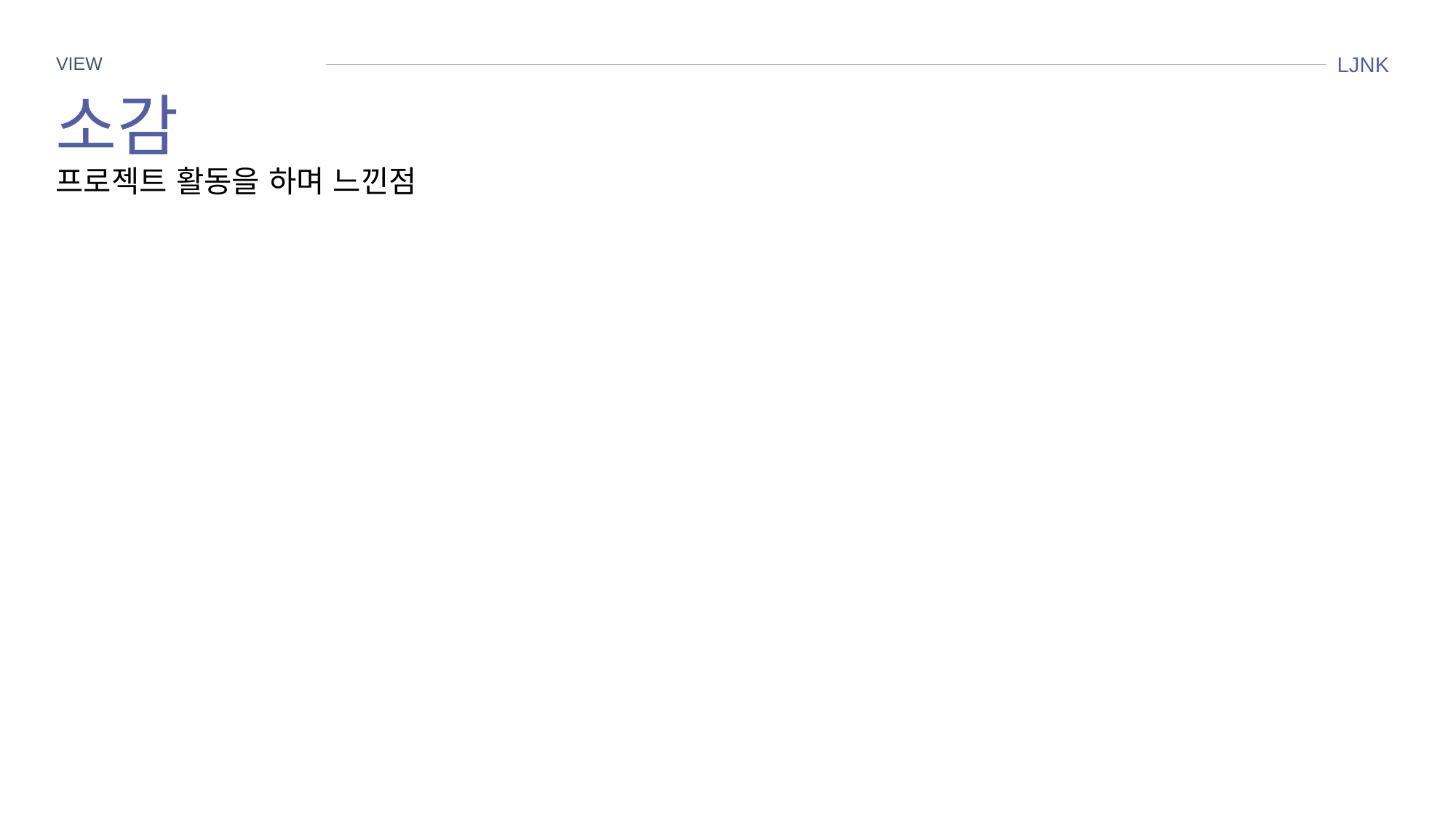

LJNK
VIEW
소감
프로젝트 활동을 하며 느낀점